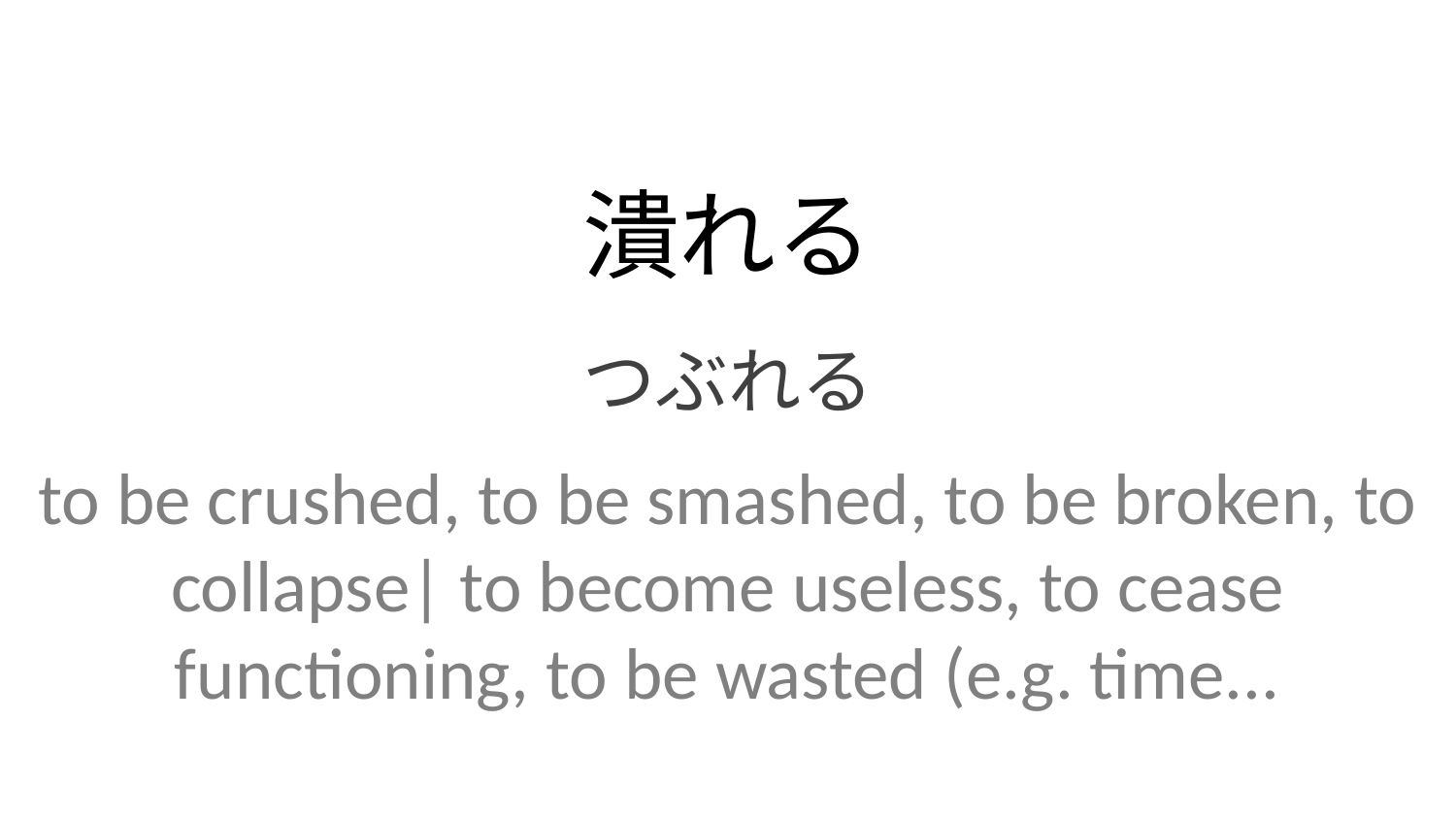

潰れる

つぶれる
to be crushed, to be smashed, to be broken, to collapse| to become useless, to cease functioning, to be wasted (e.g. time...